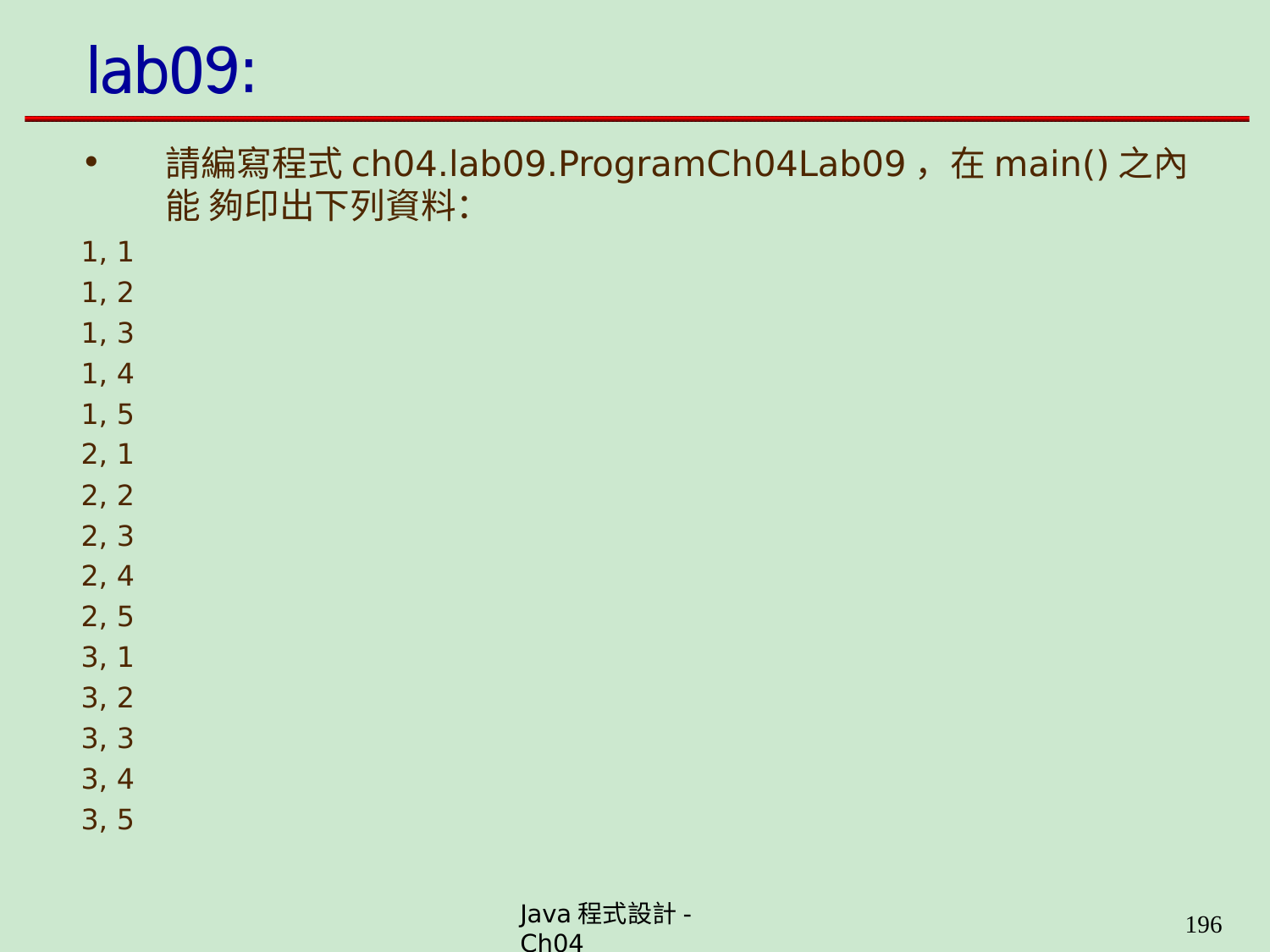

# lab09:
請編寫程式ch04.lab09.ProgramCh04Lab09，在main()之內能 夠印出下列資料：
1, 1
1, 2
1, 3
1, 4
1, 5
2, 1
2, 2
2, 3
2, 4
2, 5
3, 1
3, 2
3, 3
3, 4
3, 5
Java程式設計-Ch04
196